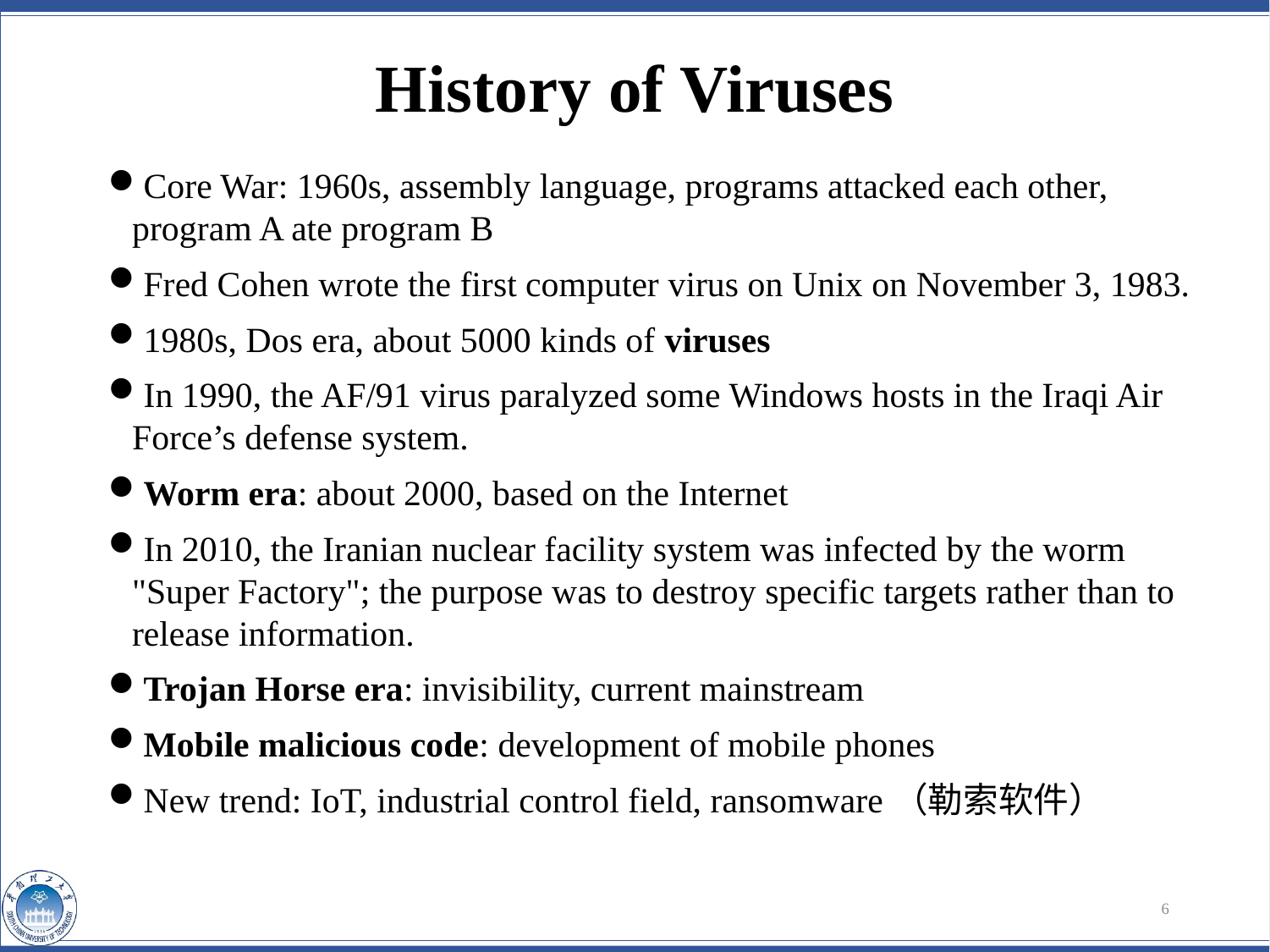

# History of Viruses
Core War: 1960s, assembly language, programs attacked each other, program A ate program B
Fred Cohen wrote the first computer virus on Unix on November 3, 1983.
1980s, Dos era, about 5000 kinds of viruses
In 1990, the AF/91 virus paralyzed some Windows hosts in the Iraqi Air Force’s defense system.
Worm era: about 2000, based on the Internet
In 2010, the Iranian nuclear facility system was infected by the worm "Super Factory"; the purpose was to destroy specific targets rather than to release information.
Trojan Horse era: invisibility, current mainstream
Mobile malicious code: development of mobile phones
New trend: IoT, industrial control field, ransomware（勒索软件）
6